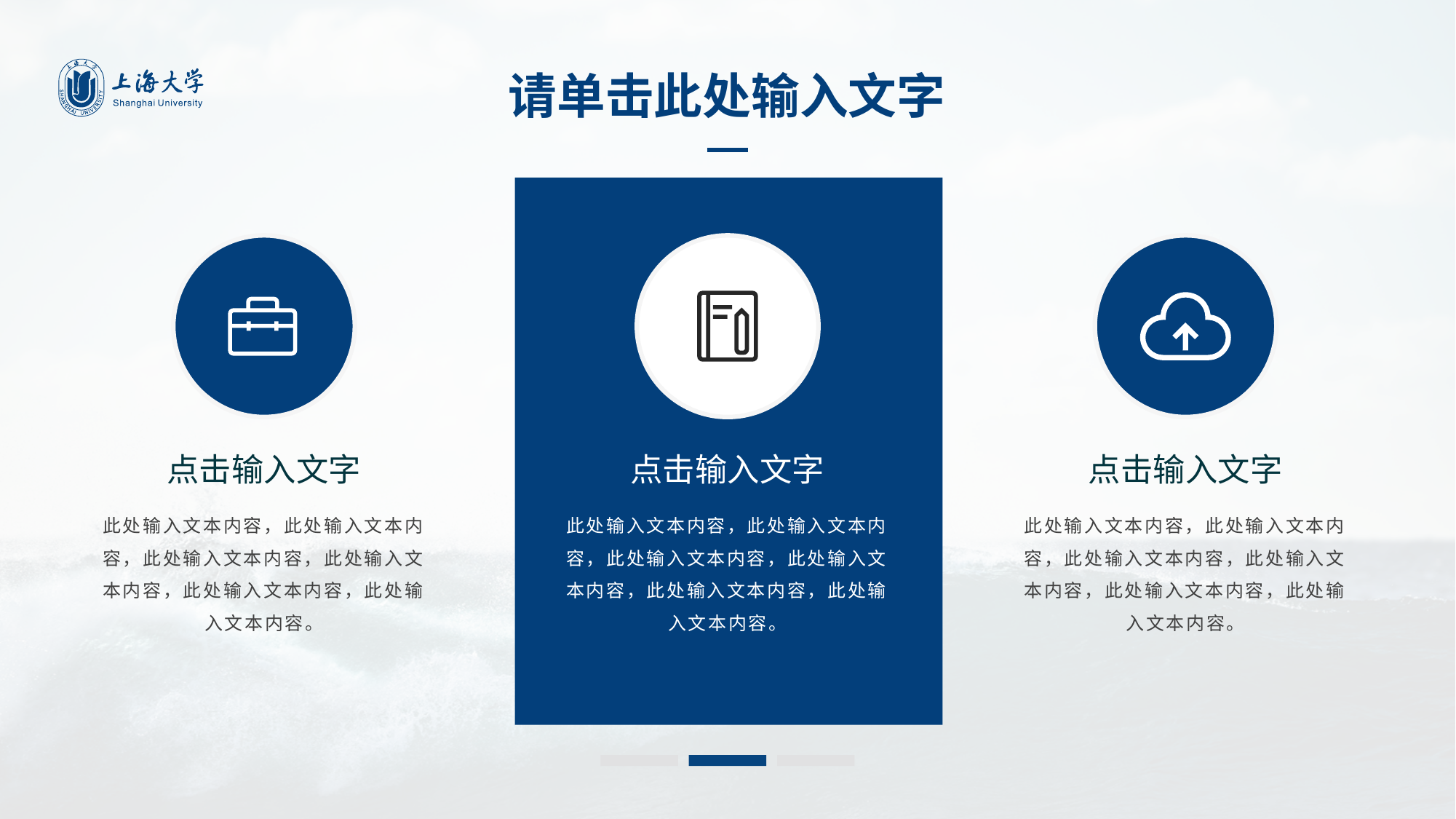

请单击此处输入文字

点击输入文字
点击输入文字
点击输入文字
此处输入文本内容，此处输入文本内容，此处输入文本内容，此处输入文本内容，此处输入文本内容，此处输入文本内容。
此处输入文本内容，此处输入文本内容，此处输入文本内容，此处输入文本内容，此处输入文本内容，此处输入文本内容。
此处输入文本内容，此处输入文本内容，此处输入文本内容，此处输入文本内容，此处输入文本内容，此处输入文本内容。